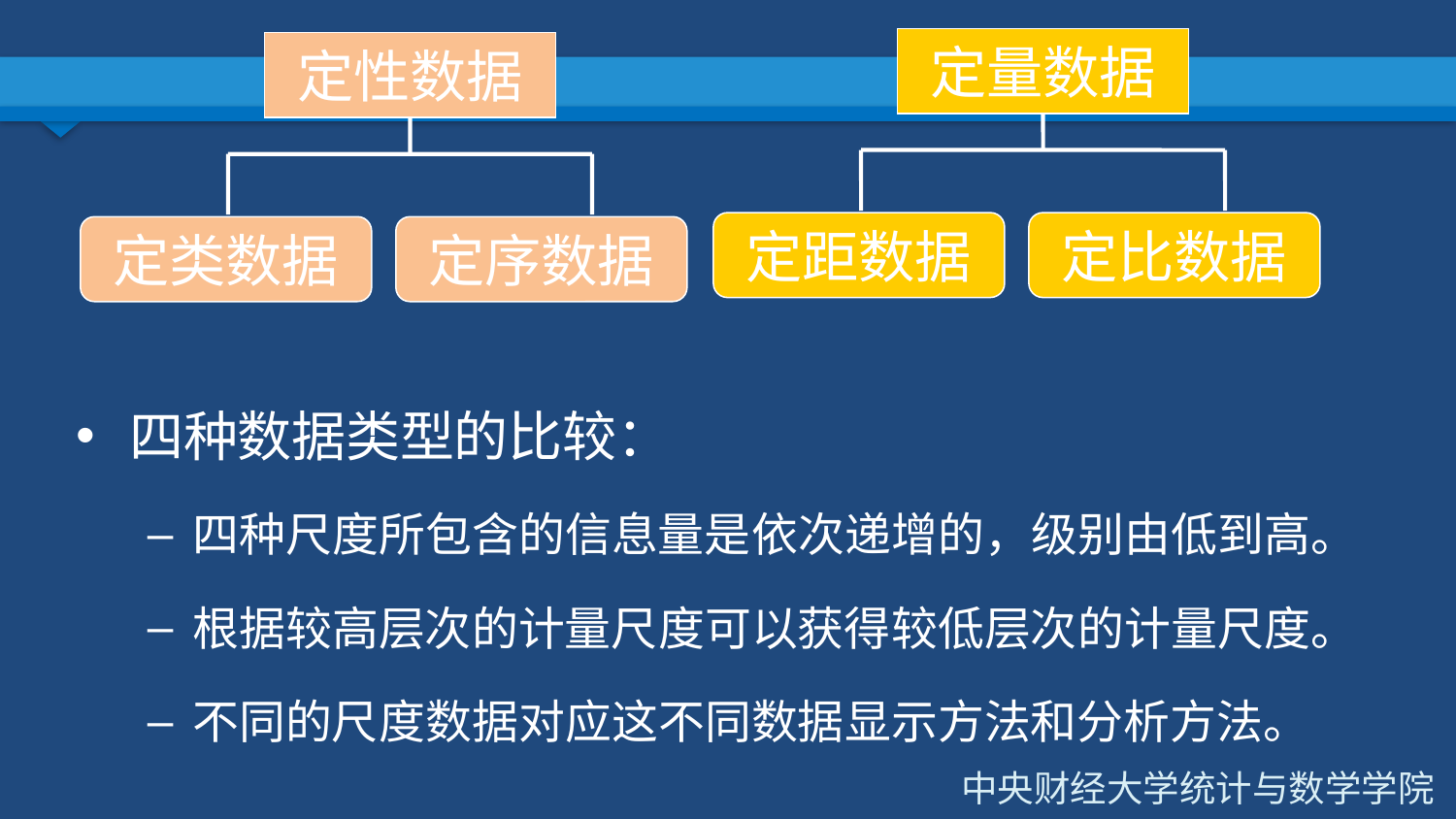

定量数据

定距数据
定比数据
定性数据

定类数据
定序数据
四种数据类型的比较：
四种尺度所包含的信息量是依次递增的，级别由低到高。
根据较高层次的计量尺度可以获得较低层次的计量尺度。
不同的尺度数据对应这不同数据显示方法和分析方法。